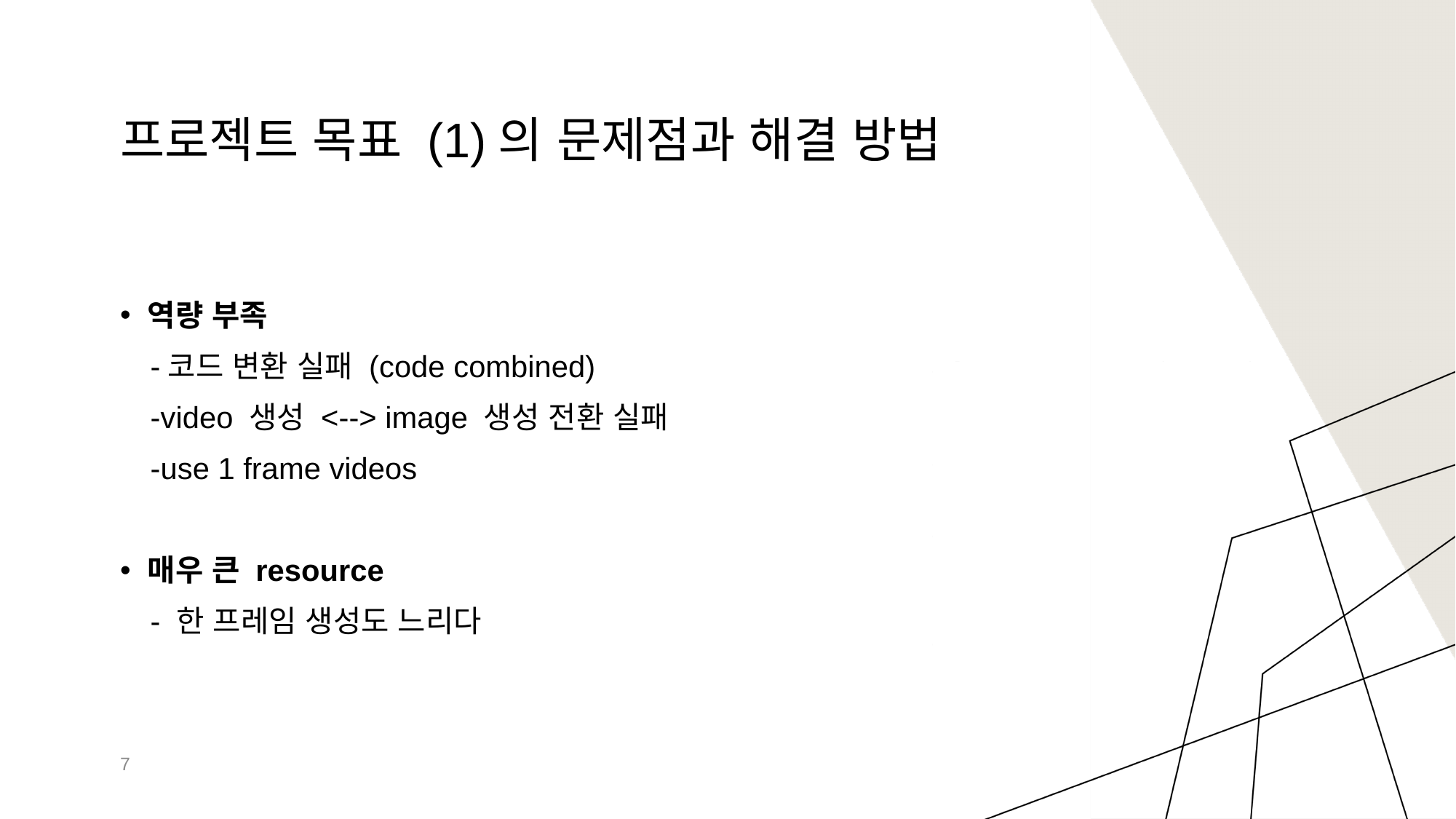

# 프로젝트 목표 (1)의 문제점과 해결 방법

역량 부족
 -코드 변환 실패 (code combined)
 -video 생성 <--> image 생성 전환 실패
 -use 1 frame videos

매우 큰 resource
 - 한 프레임 생성도 느리다
7